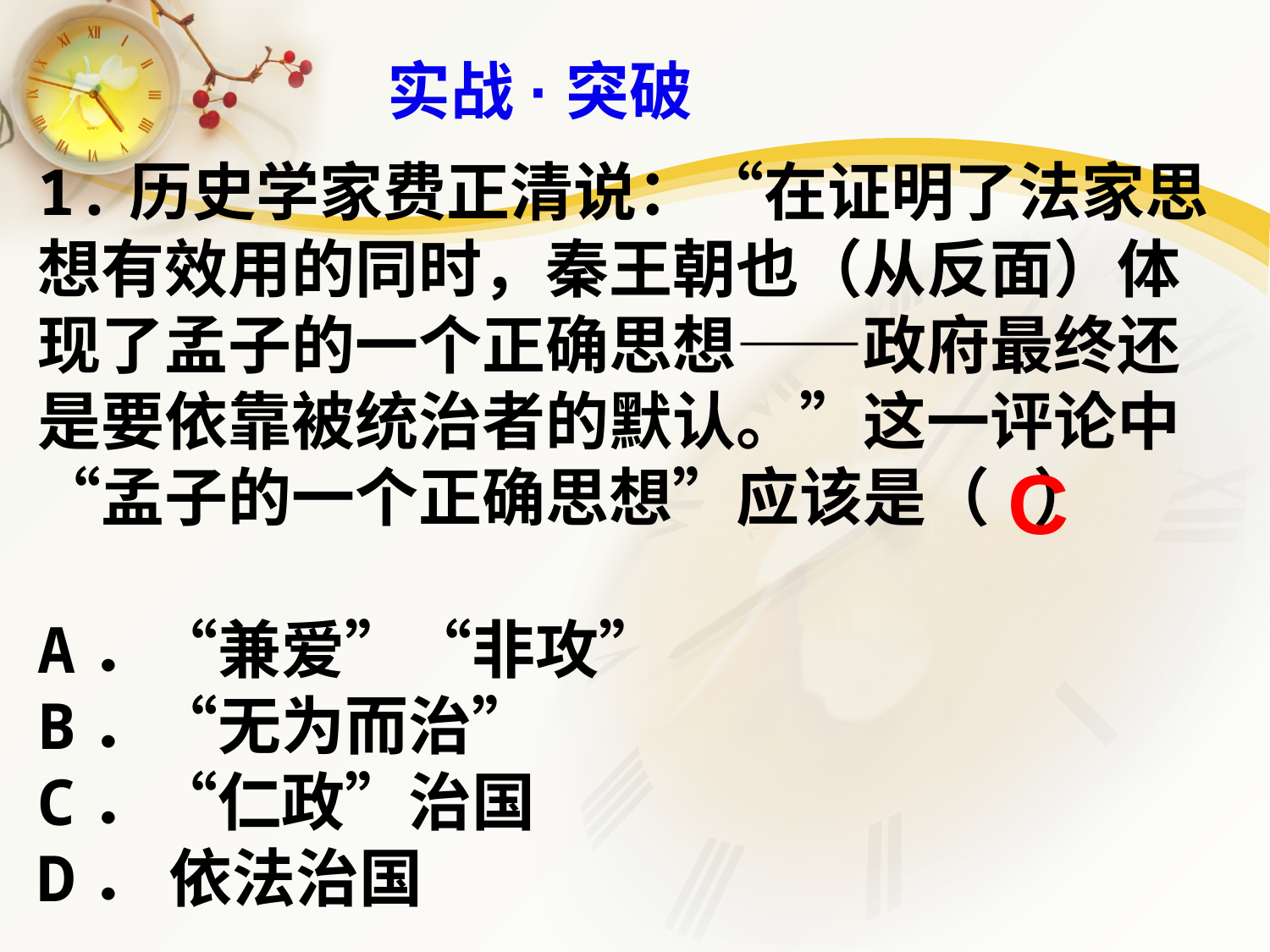

实战·突破
1.历史学家费正清说：“在证明了法家思想有效用的同时，秦王朝也（从反面）体现了孟子的一个正确思想——政府最终还是要依靠被统治者的默认。”这一评论中“孟子的一个正确思想”应该是（   ）

A．“兼爱”“非攻”
B．“无为而治”
C．“仁政”治国
D． 依法治国

C